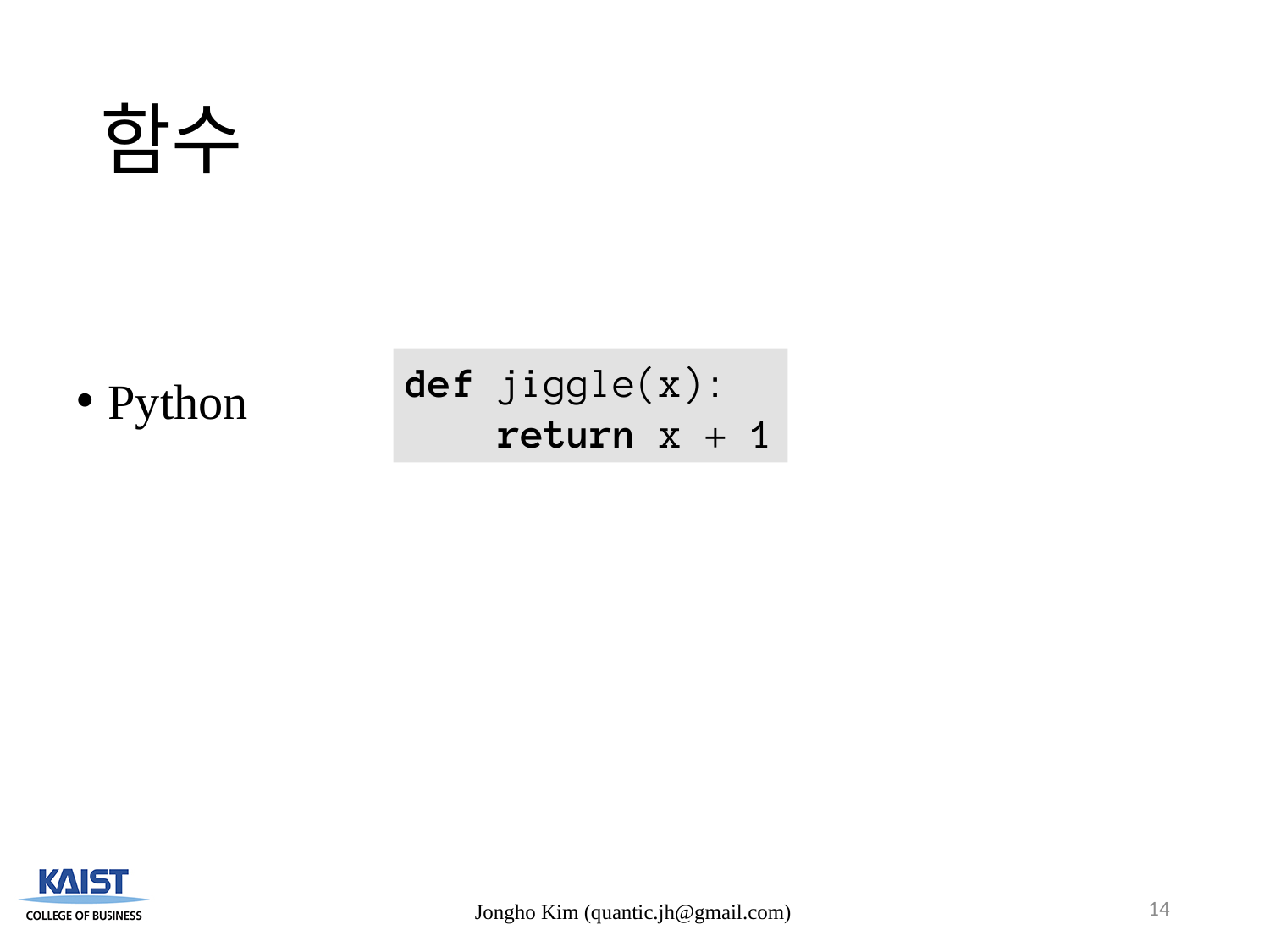

# 함수

Python
def jiggle(x):
    return x + 1
14